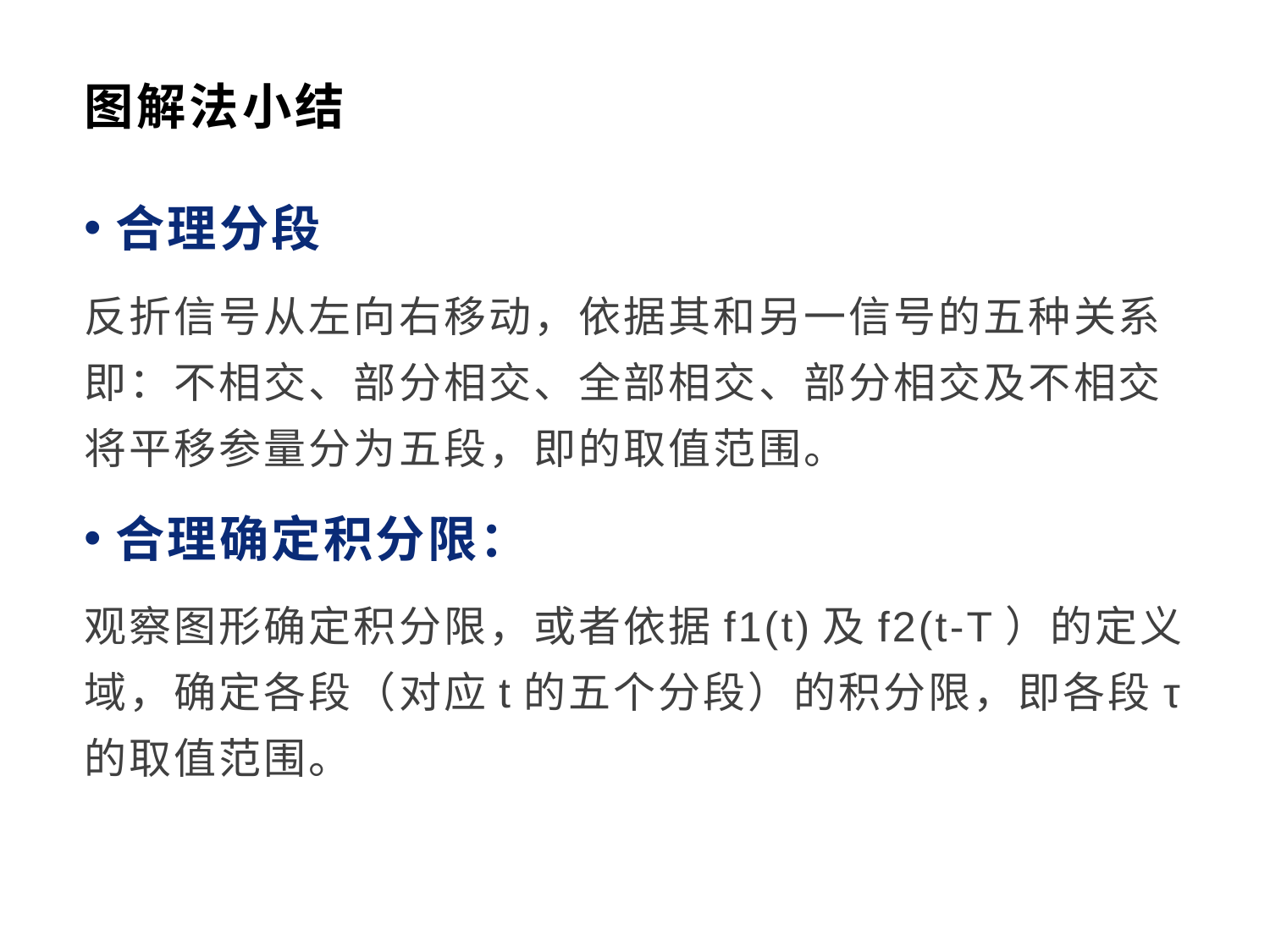

# 图解法小结
合理分段
反折信号从左向右移动，依据其和另一信号的五种关系即：不相交、部分相交、全部相交、部分相交及不相交将平移参量分为五段，即的取值范围。
合理确定积分限：
观察图形确定积分限，或者依据f1(t)及f2(t-T）的定义域，确定各段（对应t的五个分段）的积分限，即各段τ的取值范围。